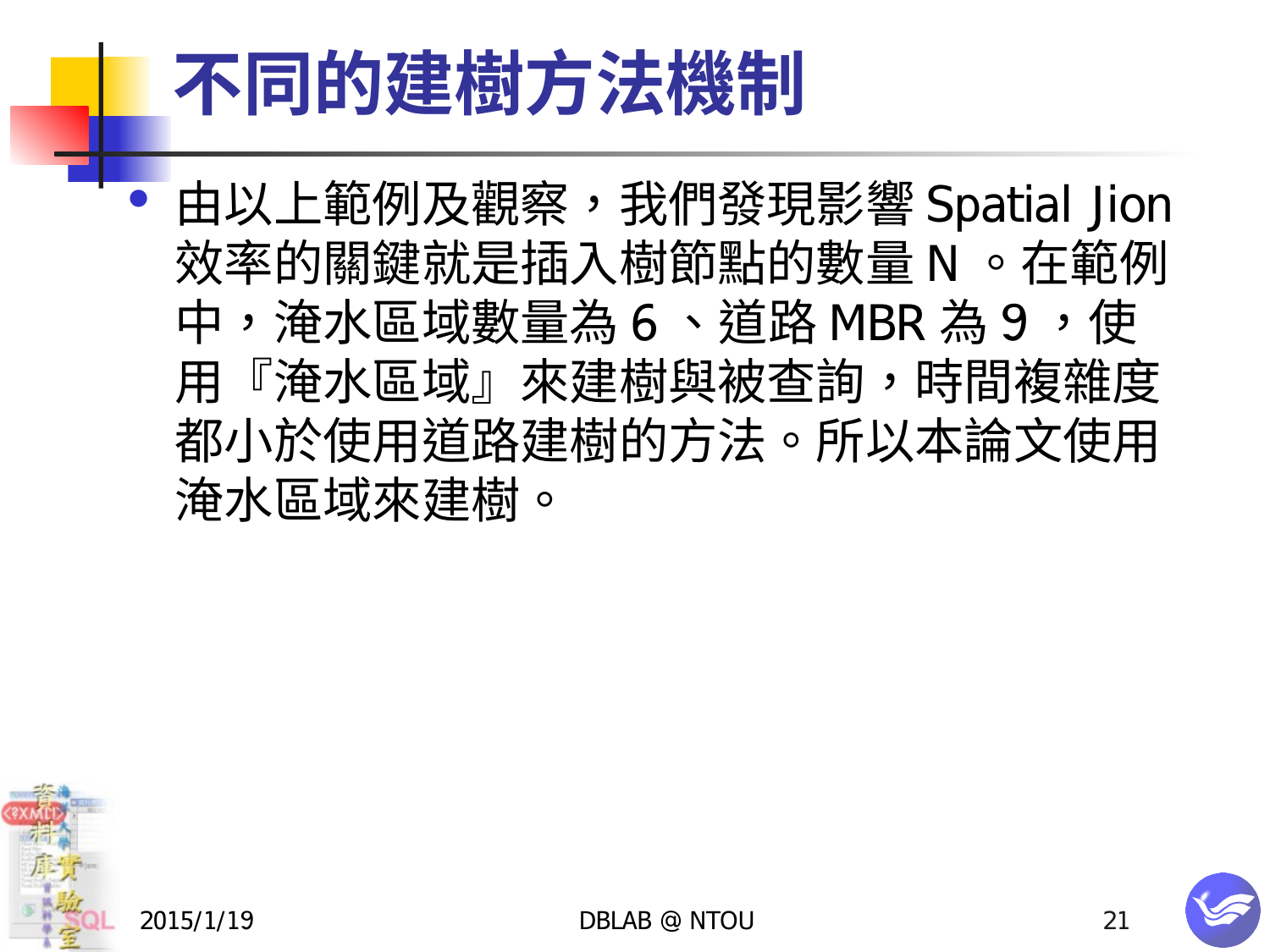

# 不同的建樹方法機制
由以上範例及觀察，我們發現影響Spatial Jion效率的關鍵就是插入樹節點的數量N。在範例中，淹水區域數量為6、道路MBR為9，使用『淹水區域』來建樹與被查詢，時間複雜度都小於使用道路建樹的方法。所以本論文使用淹水區域來建樹。
2015/1/19
DBLAB @ NTOU
21